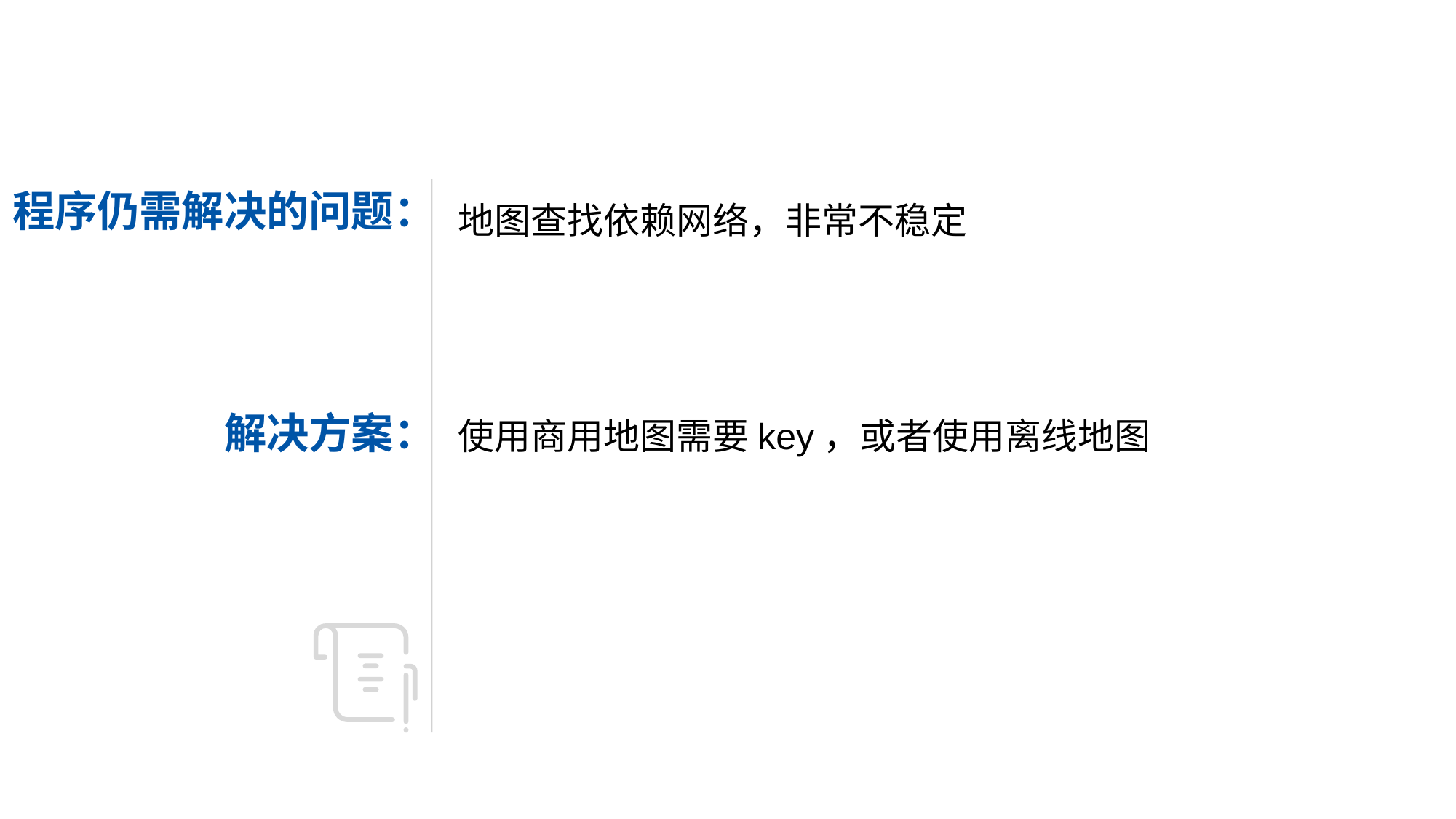

# 程序仍需解决的问题：
地图查找依赖网络，非常不稳定

使用商用地图需要key，或者使用离线地图
解决方案：